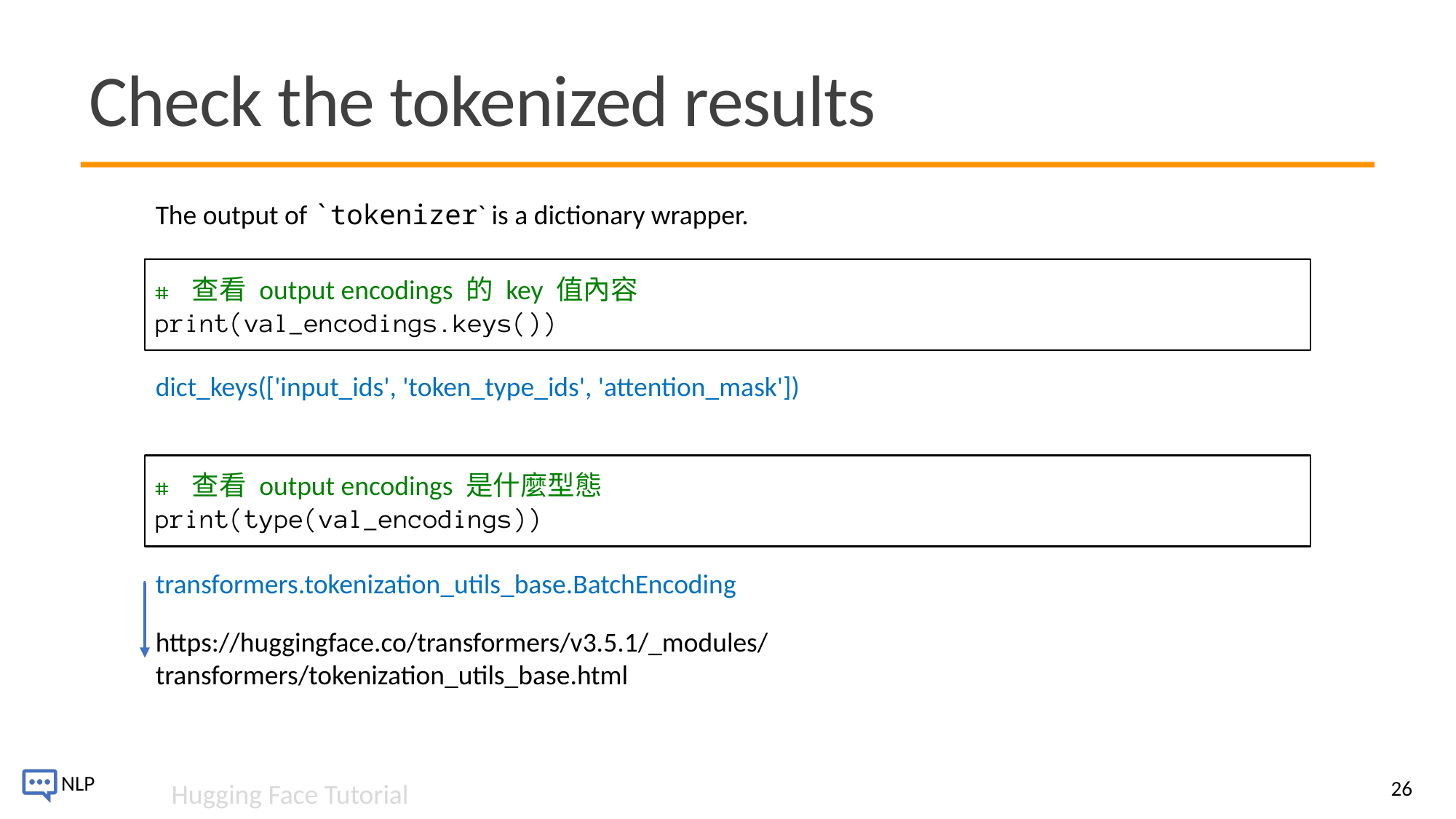

# Check the tokenized results
The output of `tokenizer` is a dictionary wrapper.
# 查看 output encodings 的 key 值內容
print(val_encodings.keys())
dict_keys(['input_ids', 'token_type_ids', 'attention_mask'])
# 查看 output encodings 是什麼型態
print(type(val_encodings))
transformers.tokenization_utils_base.BatchEncoding
https://huggingface.co/transformers/v3.5.1/_modules/transformers/tokenization_utils_base.html
26
Hugging Face Tutorial